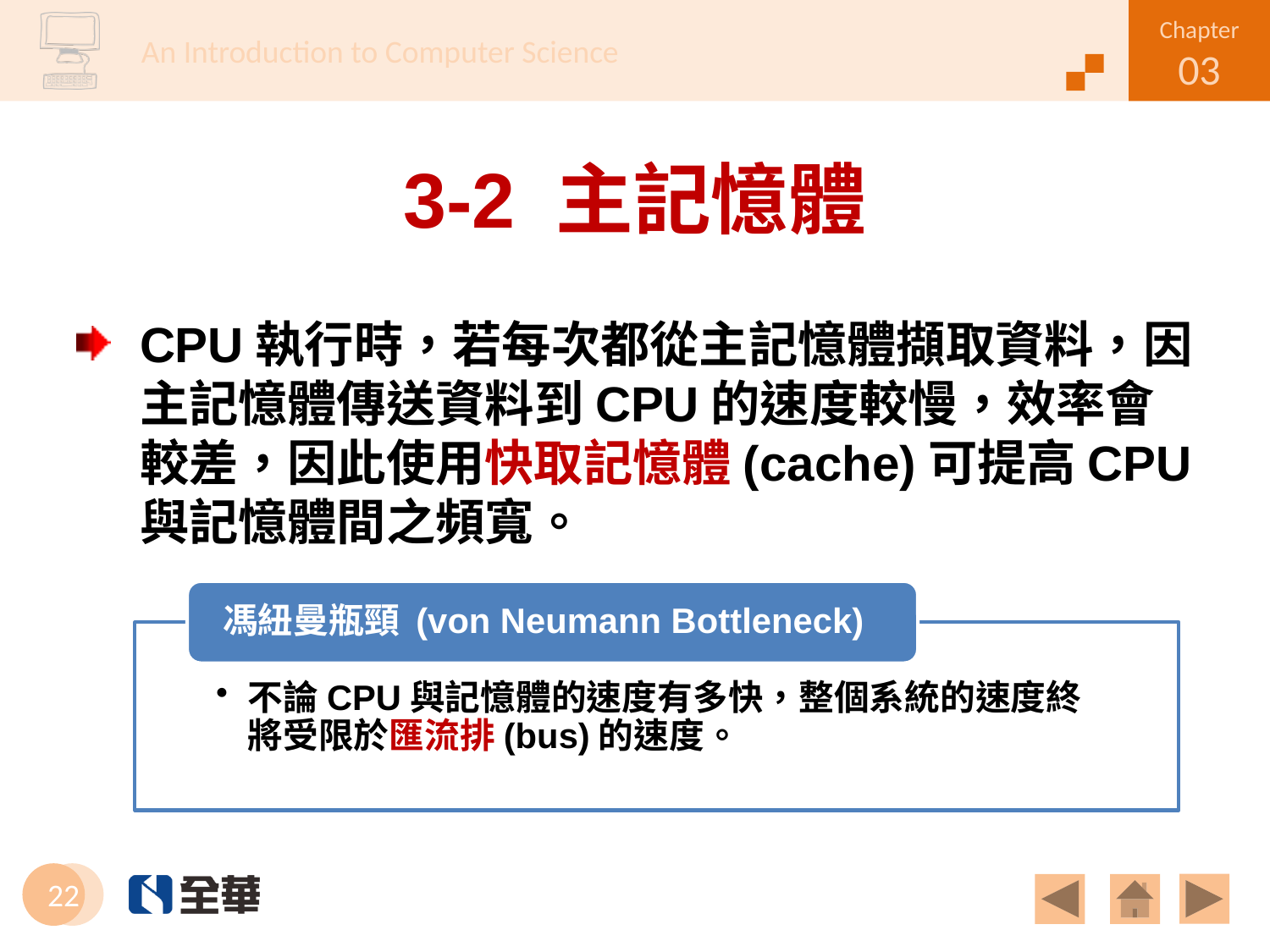

# 3-2 主記憶體
CPU執行時，若每次都從主記憶體擷取資料，因主記憶體傳送資料到CPU的速度較慢，效率會較差，因此使用快取記憶體(cache)可提高CPU與記憶體間之頻寬。
不論CPU與記憶體的速度有多快，整個系統的速度終將受限於匯流排(bus)的速度。
馮紐曼瓶頸 (von Neumann Bottleneck)